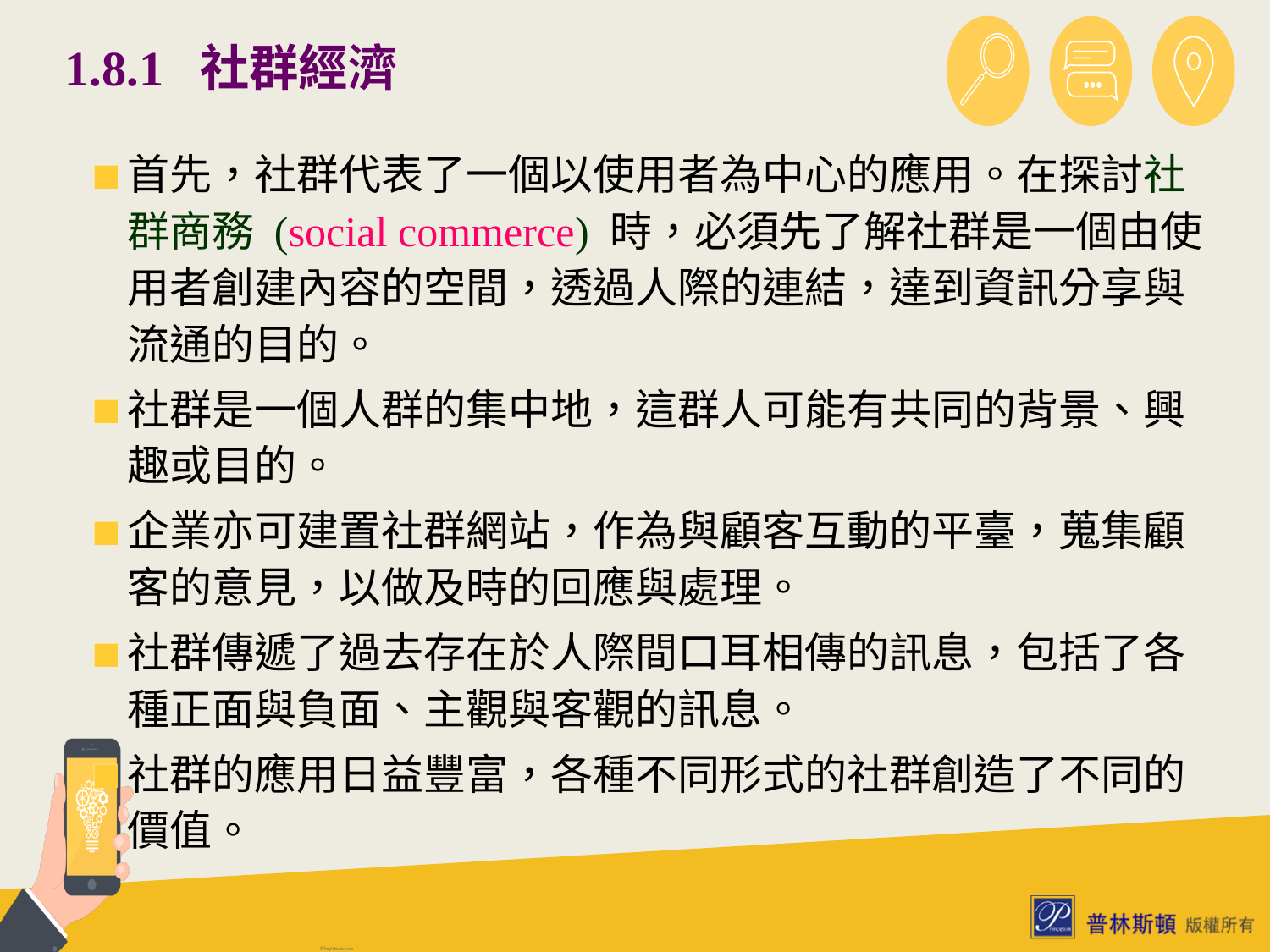

# 1.8.1  社群經濟
首先，社群代表了一個以使用者為中心的應用。在探討社群商務 (social commerce) 時，必須先了解社群是一個由使用者創建內容的空間，透過人際的連結，達到資訊分享與流通的目的。
社群是一個人群的集中地，這群人可能有共同的背景、興趣或目的。
企業亦可建置社群網站，作為與顧客互動的平臺，蒐集顧客的意見，以做及時的回應與處理。
社群傳遞了過去存在於人際間口耳相傳的訊息，包括了各種正面與負面、主觀與客觀的訊息。
社群的應用日益豐富，各種不同形式的社群創造了不同的價值。